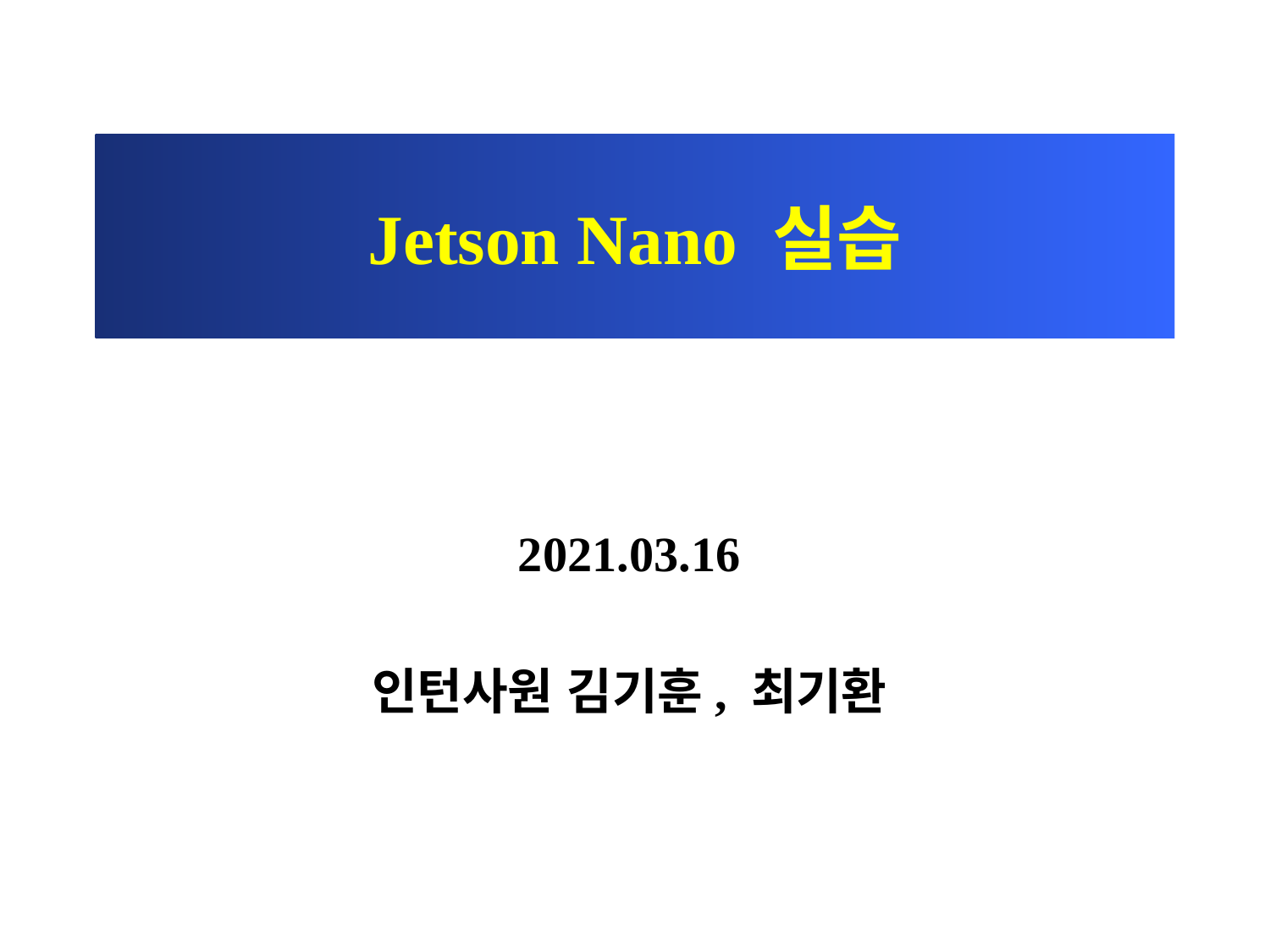

# Jetson Nano 실습
2021.03.16

인턴사원 김기훈, 최기환